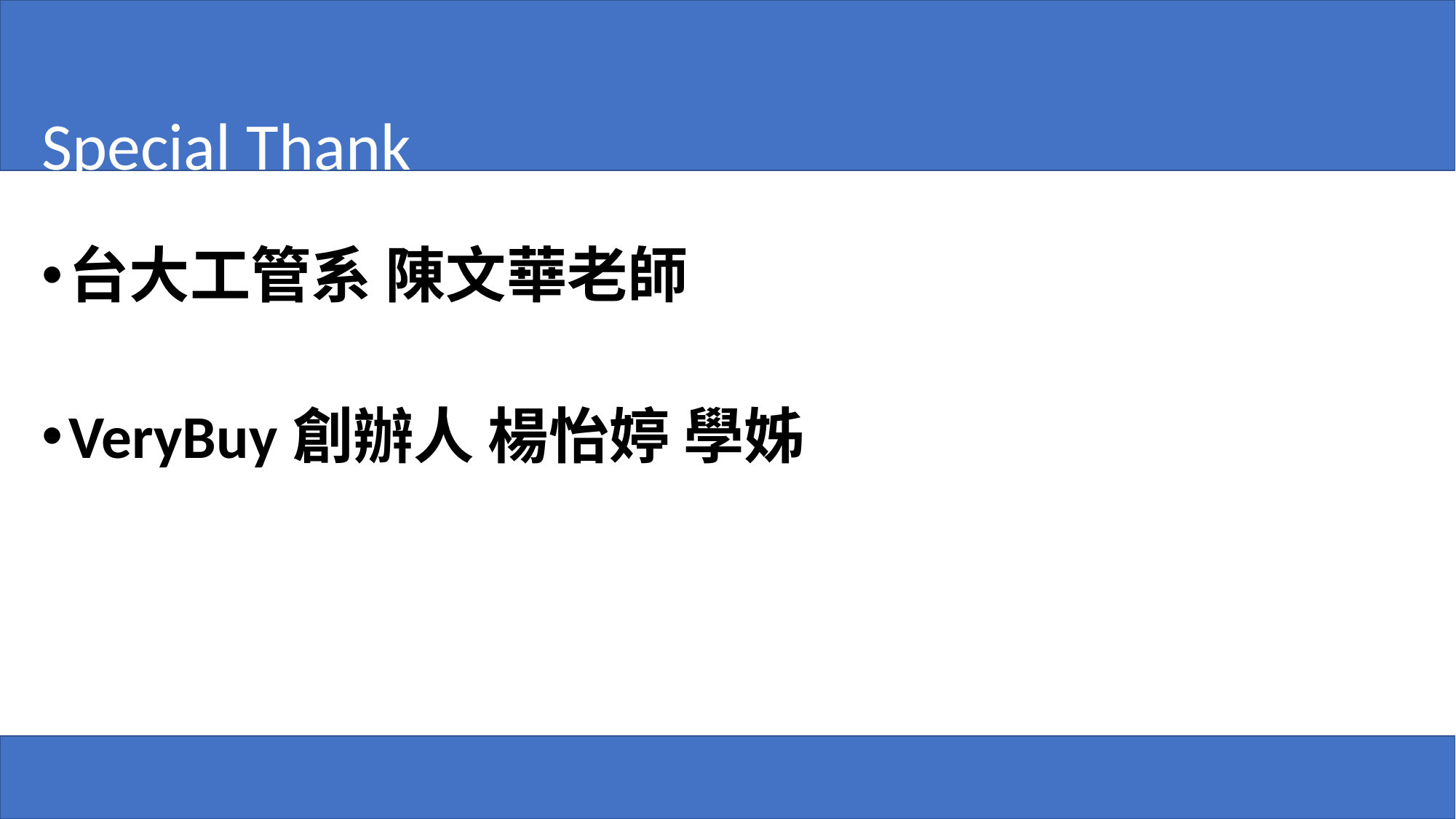

Special Thank
台大工管系 陳文華老師

VeryBuy創辦人 楊怡婷 學姊